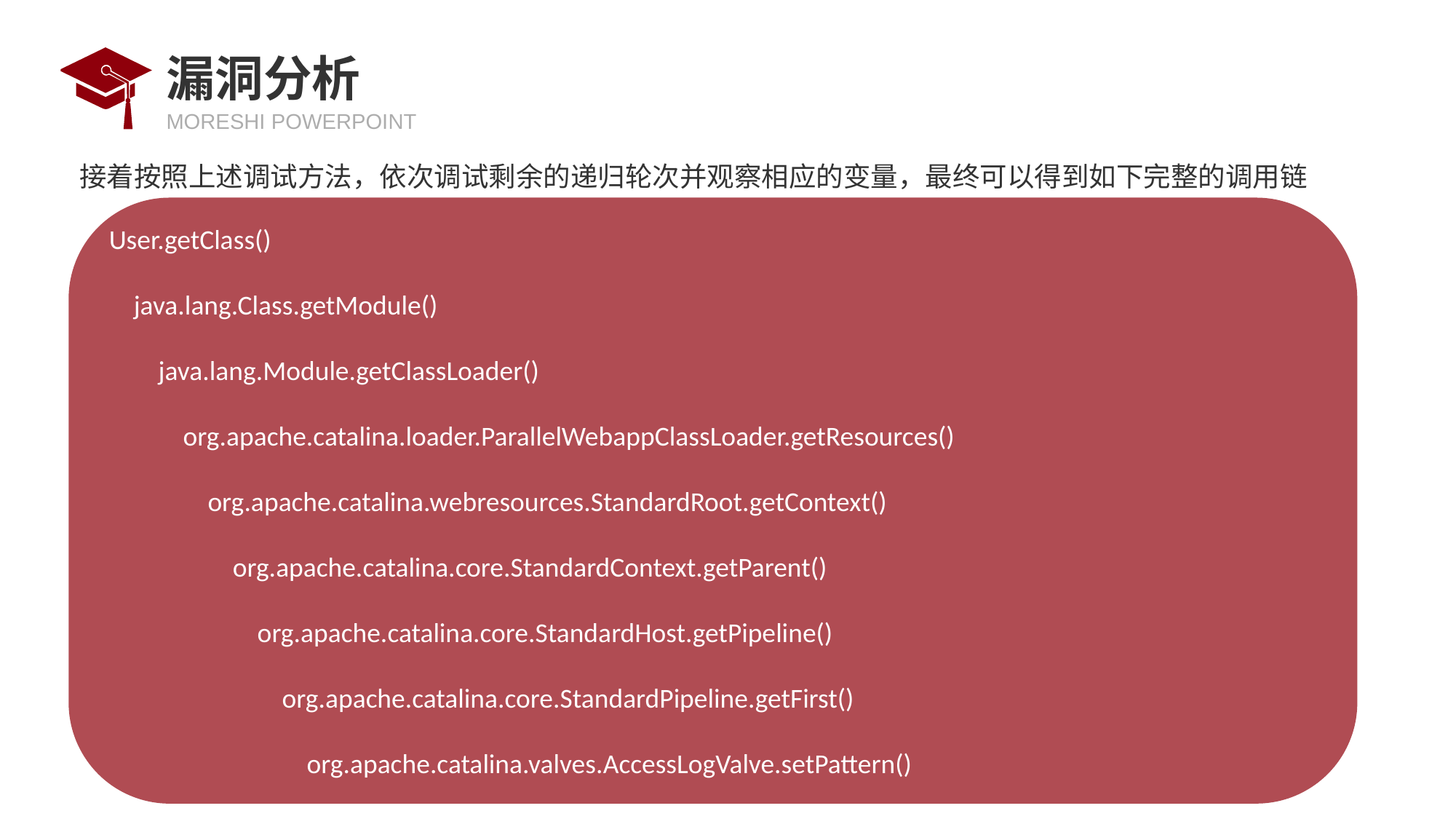

# 漏洞分析
接着按照上述调试方法，依次调试剩余的递归轮次并观察相应的变量，最终可以得到如下完整的调用链
User.getClass()

    java.lang.Class.getModule()

        java.lang.Module.getClassLoader()

            org.apache.catalina.loader.ParallelWebappClassLoader.getResources()

                org.apache.catalina.webresources.StandardRoot.getContext()

                    org.apache.catalina.core.StandardContext.getParent()

                        org.apache.catalina.core.StandardHost.getPipeline()

                            org.apache.catalina.core.StandardPipeline.getFirst()

                                org.apache.catalina.valves.AccessLogValve.setPattern()